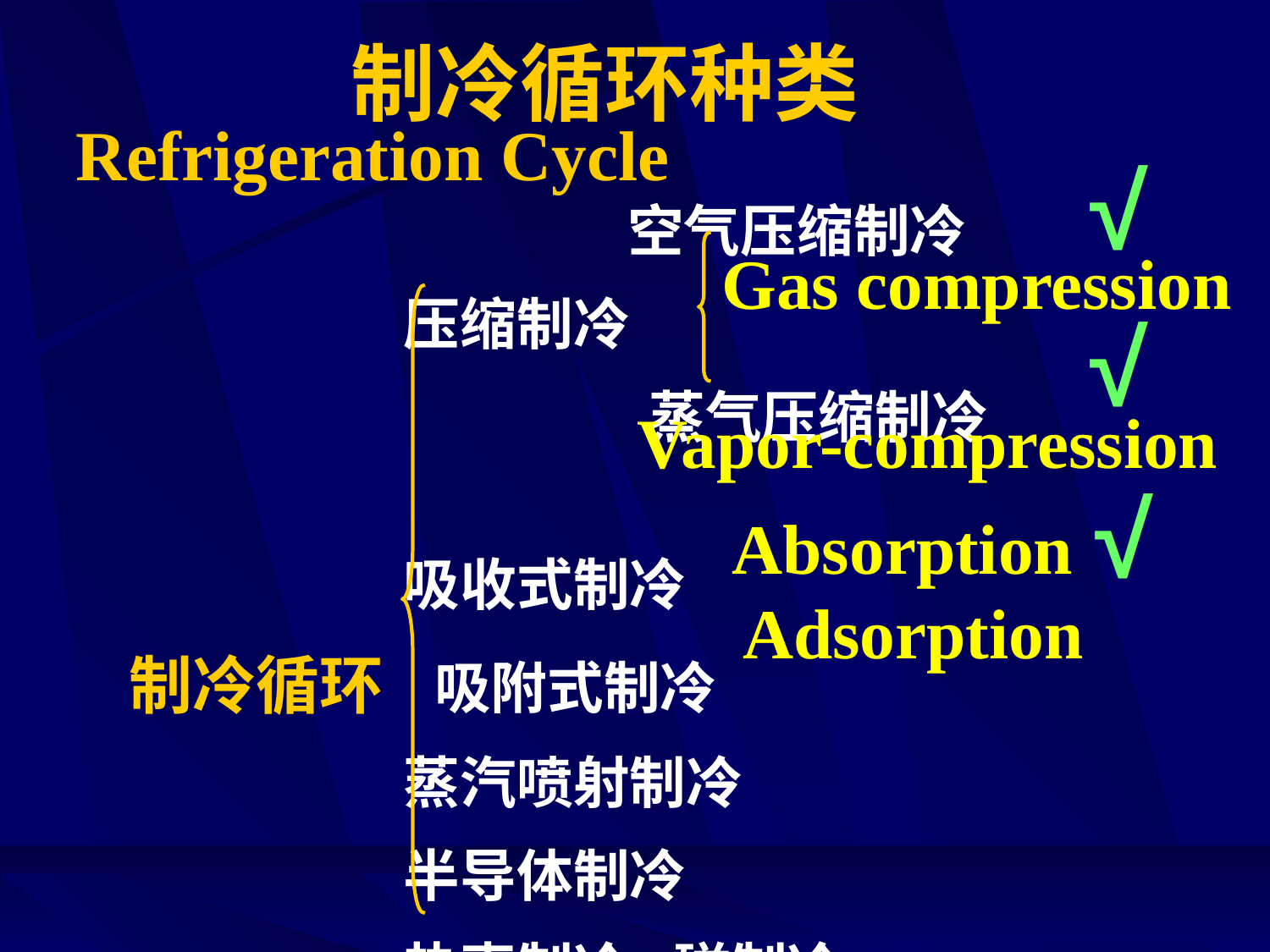

# 制冷循环种类
Refrigeration Cycle
√
| 空气压缩制冷 压缩制冷 蒸气压缩制冷 吸收式制冷 制冷循环 吸附式制冷 蒸汽喷射制冷 半导体制冷 热声制冷,磁制冷 |
| --- |

Gas compression

√
Vapor-compression
√
Absorption
Adsorption